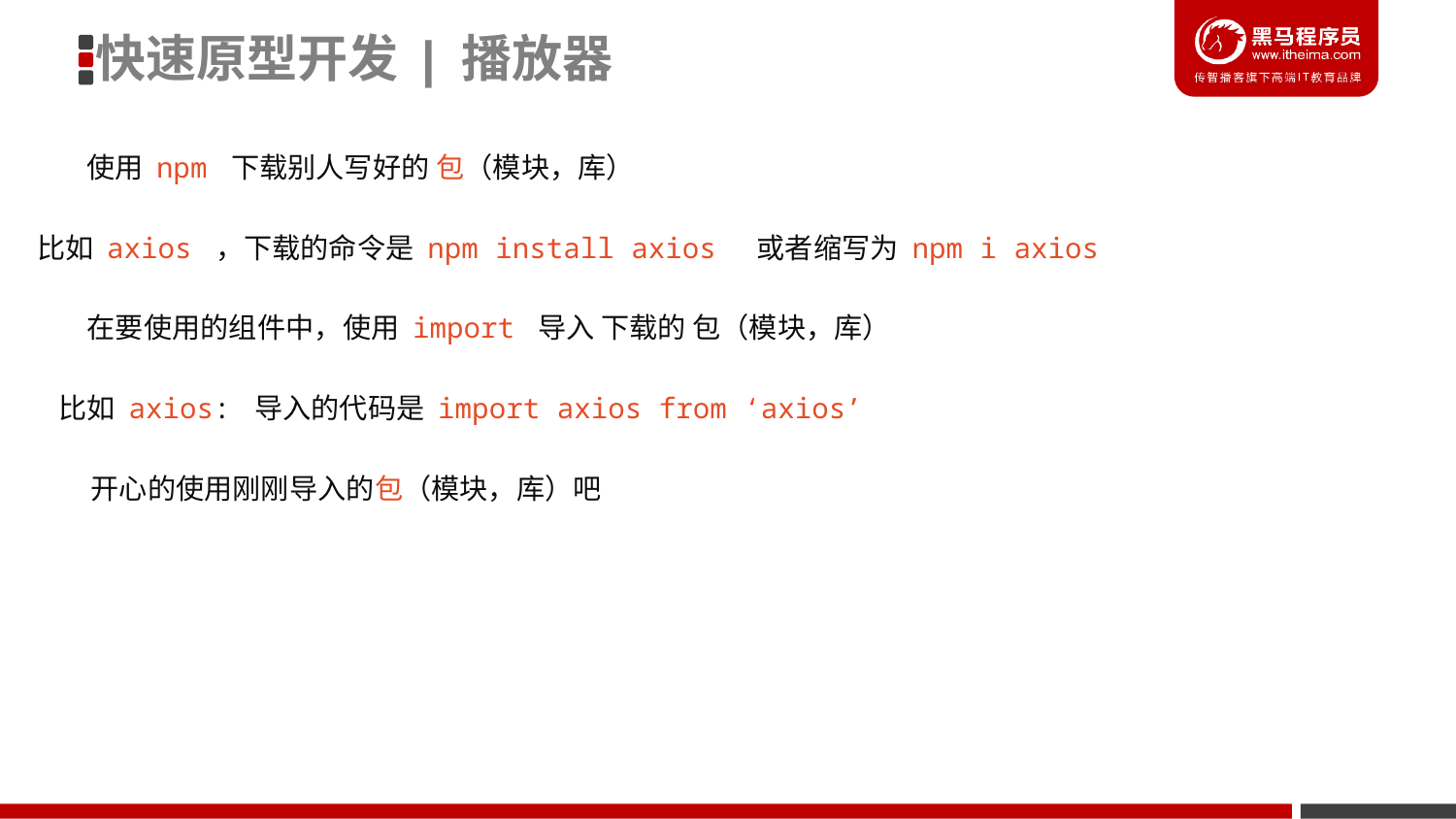

快速原型开发 | 播放器
使用 npm 下载别人写好的 包（模块，库）
比如 axios ，下载的命令是 npm install axios  或者缩写为 npm i axios
在要使用的组件中，使用 import 导入 下载的 包（模块，库）
比如 axios: 导入的代码是 import axios from ‘axios’
开心的使用刚刚导入的包（模块，库）吧